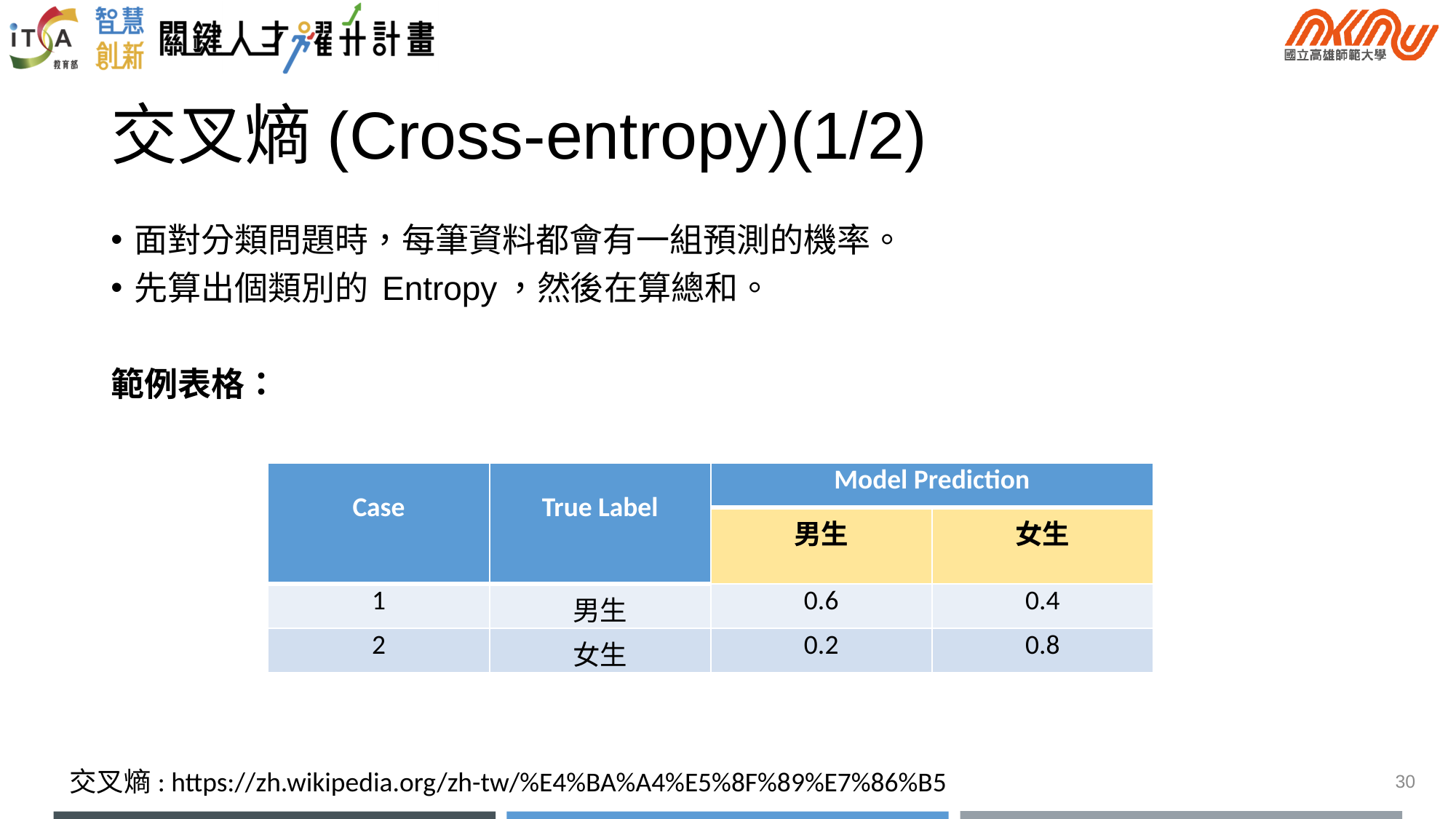

# 交叉熵(Cross-entropy)(1/2)
面對分類問題時，每筆資料都會有一組預測的機率。
先算出個類別的 Entropy，然後在算總和。

範例表格：
| Case | True Label | Model Prediction |  |
| --- | --- | --- | --- |
|  |  | 男生 | 女生 |
| 1 | 男生 | 0.6 | 0.4 |
| 2 | 女生 | 0.2 | 0.8 |
交叉熵: https://zh.wikipedia.org/zh-tw/%E4%BA%A4%E5%8F%89%E7%86%B5
30